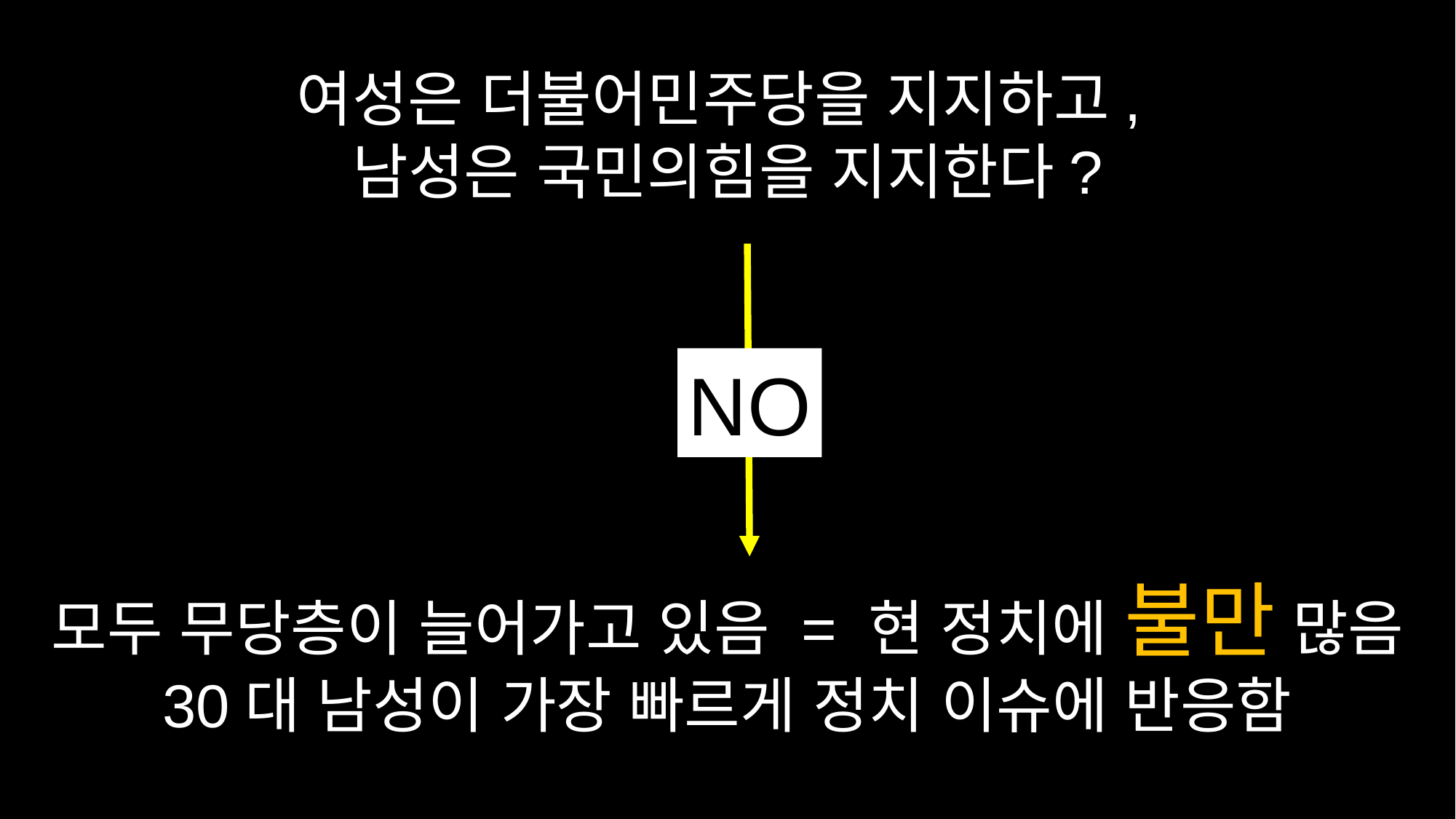

여성은 더불어민주당을 지지하고,
남성은 국민의힘을 지지한다?
NO
모두 무당층이 늘어가고 있음 = 현 정치에 불만 많음
30대 남성이 가장 빠르게 정치 이슈에 반응함